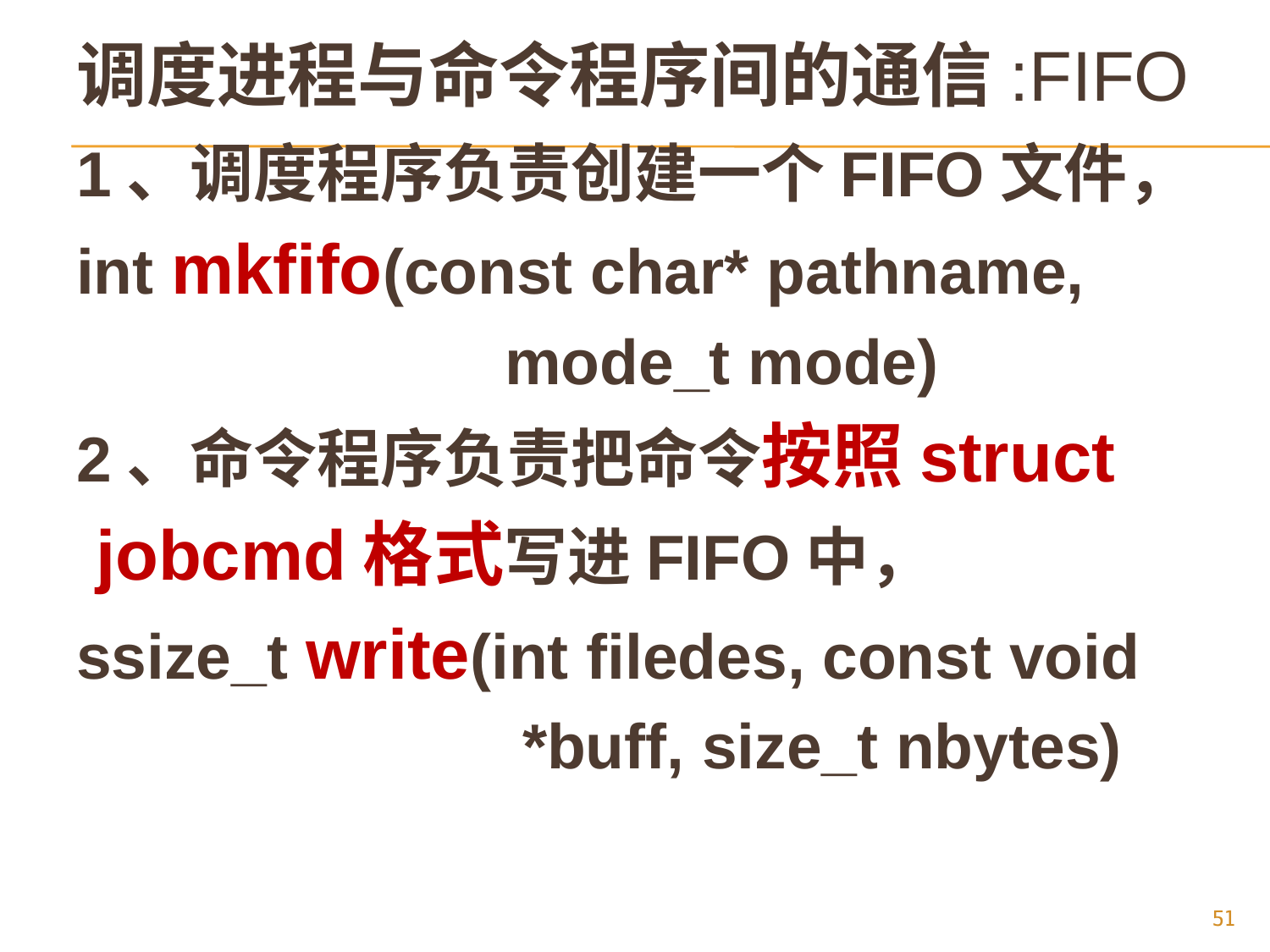

# 调度进程与命令程序间的通信:FIFO
1、调度程序负责创建一个FIFO文件，
int mkfifo(const char* pathname,
				mode_t mode)
2、命令程序负责把命令按照struct
 jobcmd格式写进FIFO中，
ssize_t write(int filedes, const void
				 *buff, size_t nbytes)
51